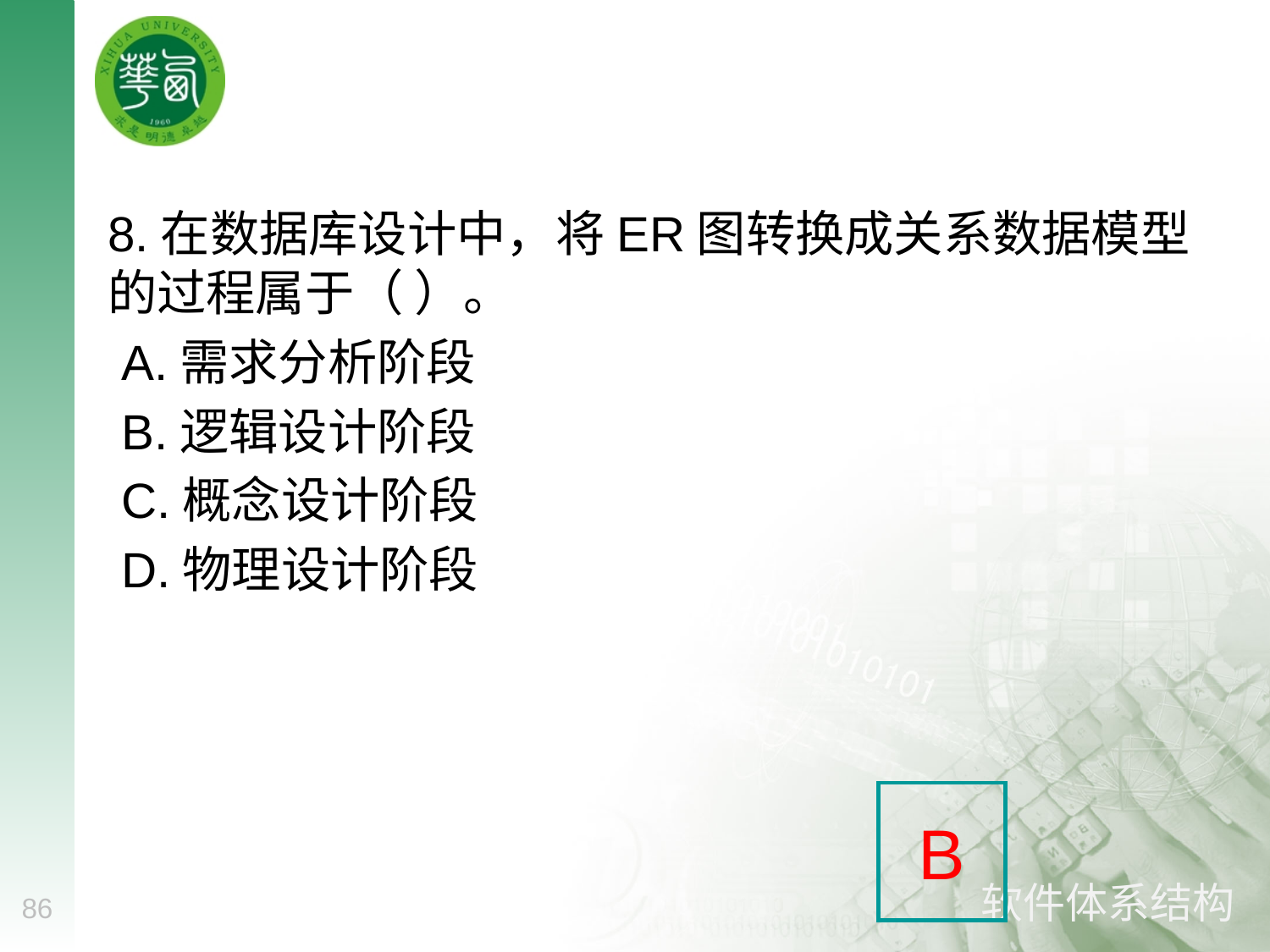

#
8.在数据库设计中，将ER图转换成关系数据模型的过程属于（ ）。
 A.需求分析阶段
 B.逻辑设计阶段
 C.概念设计阶段
 D.物理设计阶段
B
86